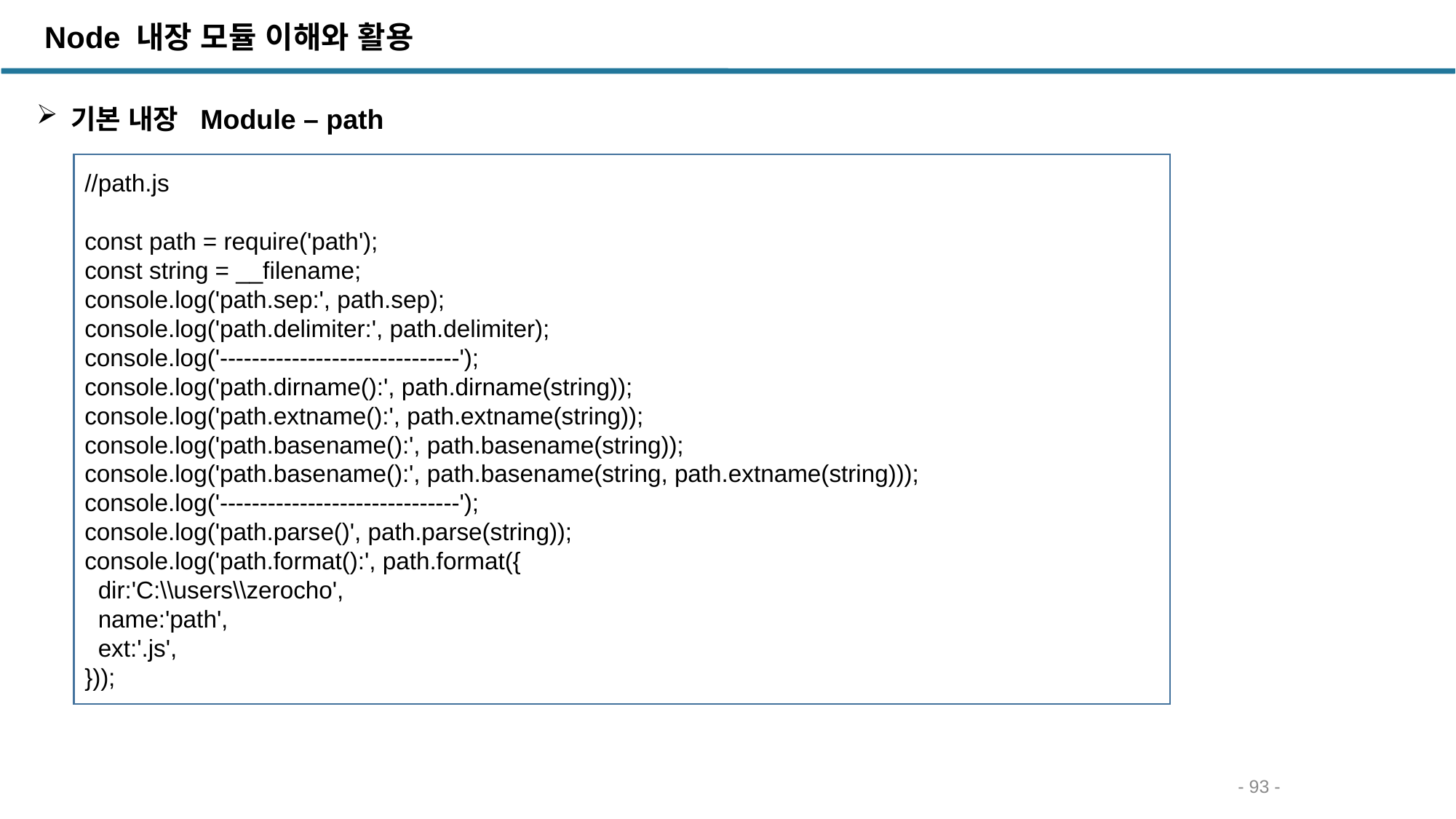

Node 내장 모듈 이해와 활용
기본 내장  Module – path
//path.js

const path = require('path');
const string = __filename;
console.log('path.sep:', path.sep);
console.log('path.delimiter:', path.delimiter);
console.log('------------------------------');
console.log('path.dirname():', path.dirname(string));
console.log('path.extname():', path.extname(string));
console.log('path.basename():', path.basename(string));
console.log('path.basename():', path.basename(string, path.extname(string)));
console.log('------------------------------');
console.log('path.parse()', path.parse(string));
console.log('path.format():', path.format({
  dir:'C:\\users\\zerocho',
  name:'path',
  ext:'.js',
}));
- 93 -